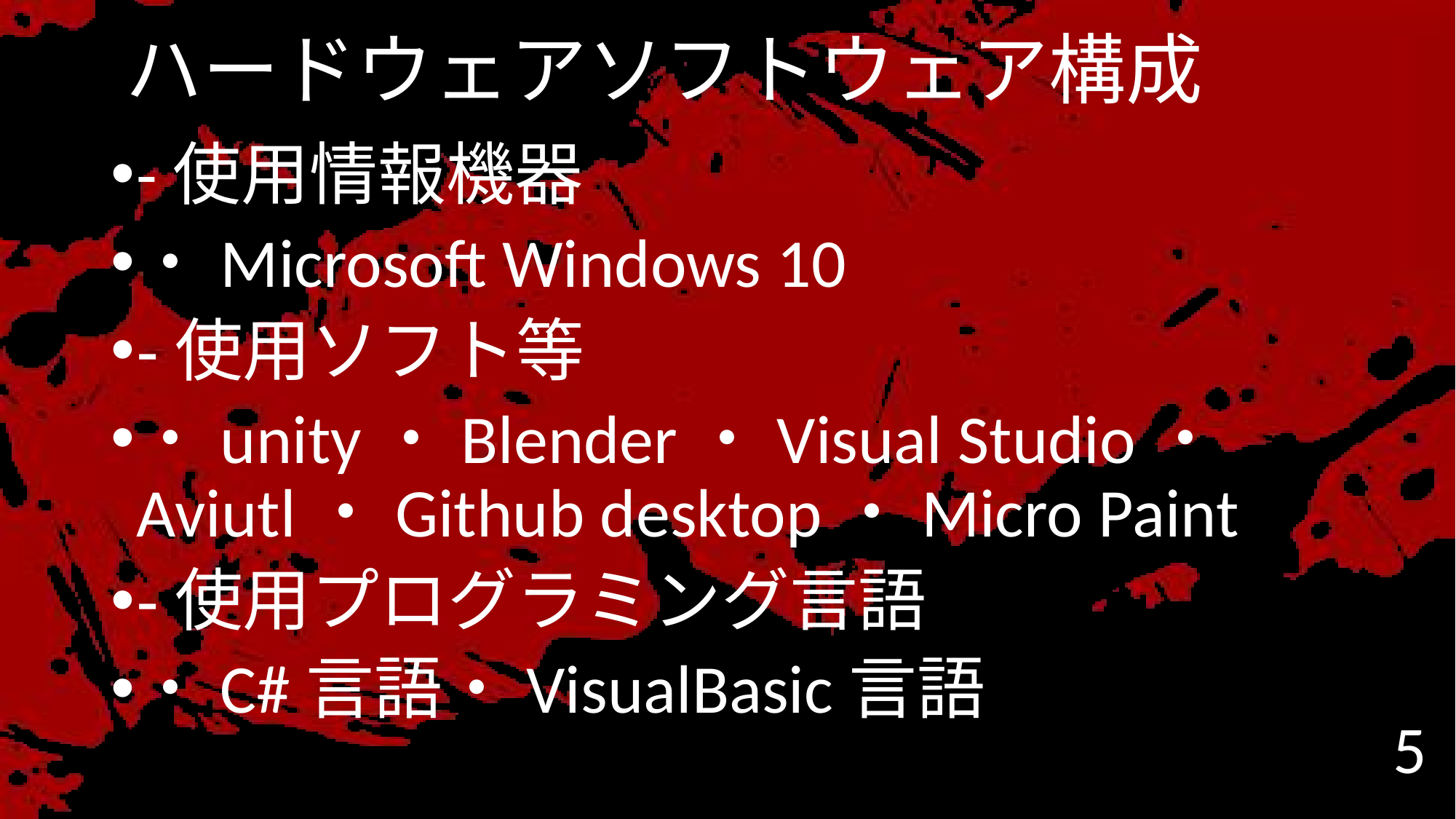

# ハードウェアソフトウェア構成
-使用情報機器
・Microsoft Windows 10
-使用ソフト等
・unity・Blender・Visual Studio・Aviutl・Github desktop・Micro Paint
-使用プログラミング言語
・C#言語・VisualBasic言語

5